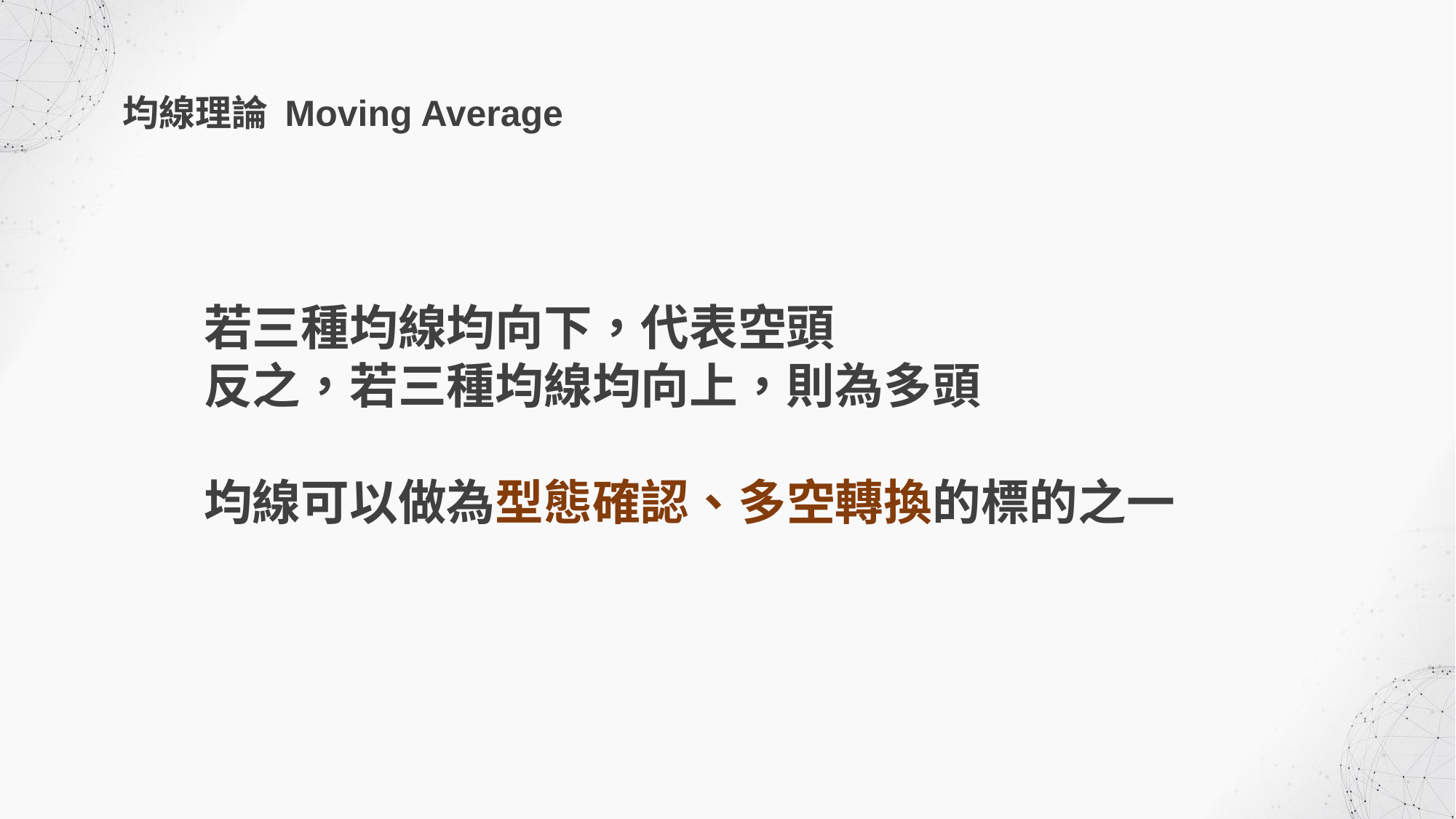

均線理論 Moving Average
若三種均線均向下，代表空頭
反之，若三種均線均向上，則為多頭

均線可以做為型態確認、多空轉換的標的之一